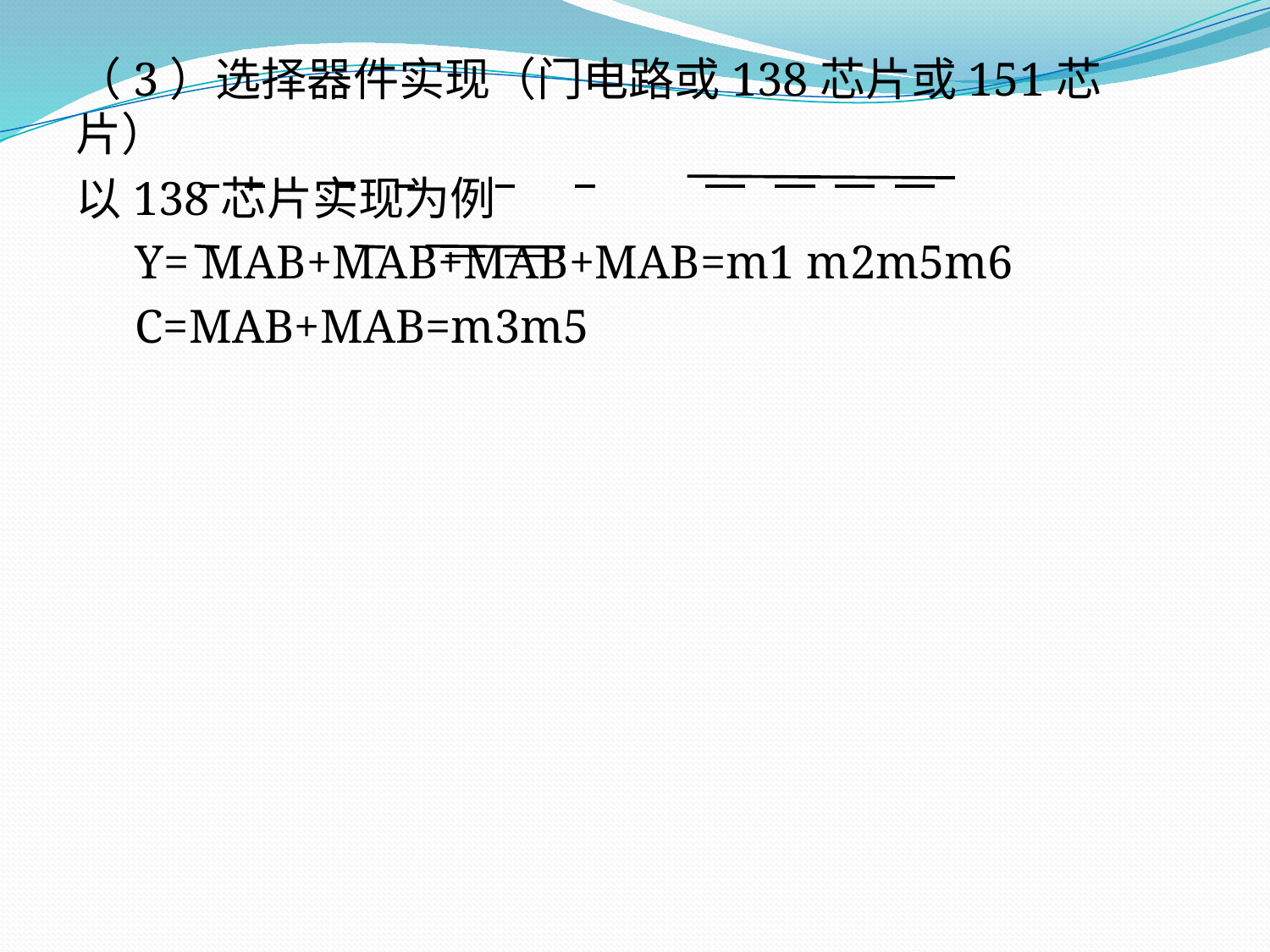

# （3）选择器件实现（门电路或138芯片或151芯片）
以138芯片实现为例
     Y= MAB+MAB+MAB+MAB=m1 m2m5m6
     C=MAB+MAB=m3m5